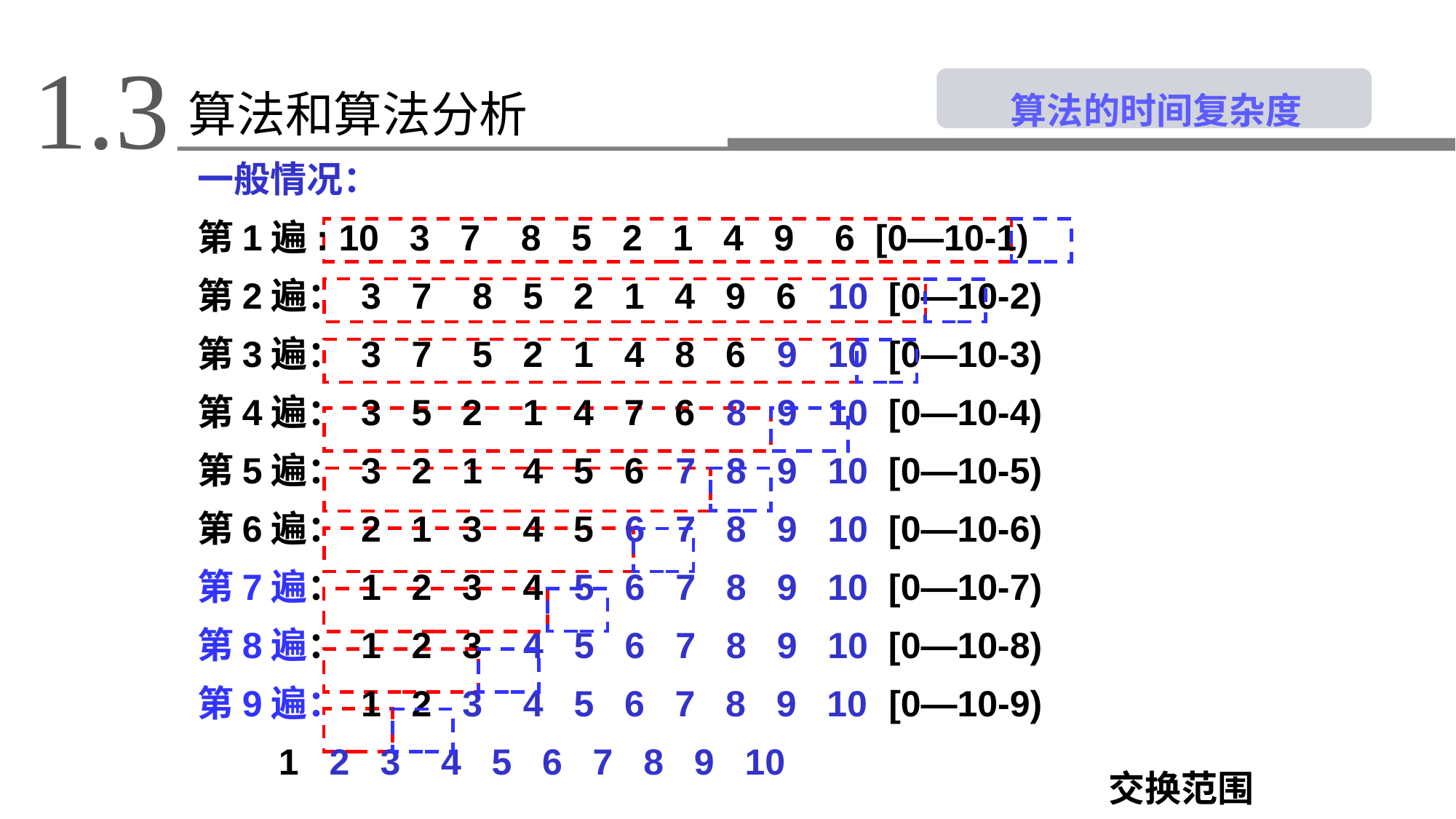

1.3

 算法的时间复杂度
算法和算法分析

一般情况：
第1遍: 10   3   7    8   5   2   1   4   9    6  [0—10-1)
第2遍： 3   7    8   5   2   1   4   9   6   10  [0—10-2)
第3遍： 3   7    5   2   1   4   8   6   9   10  [0—10-3)
第4遍： 3   5   2    1   4   7   6   8   9   10  [0—10-4)
第5遍： 3   2   1    4   5   6   7   8   9   10  [0—10-5)
第6遍： 2   1   3    4   5   6   7   8   9   10  [0—10-6)
第7遍： 1   2   3    4   5   6   7   8   9   10  [0—10-7)
第8遍： 1   2   3    4   5   6   7   8   9   10  [0—10-8)
第9遍： 1   2   3    4   5   6   7   8   9   10  [0—10-9)
        1   2   3    4   5   6   7   8   9   10

交换范围